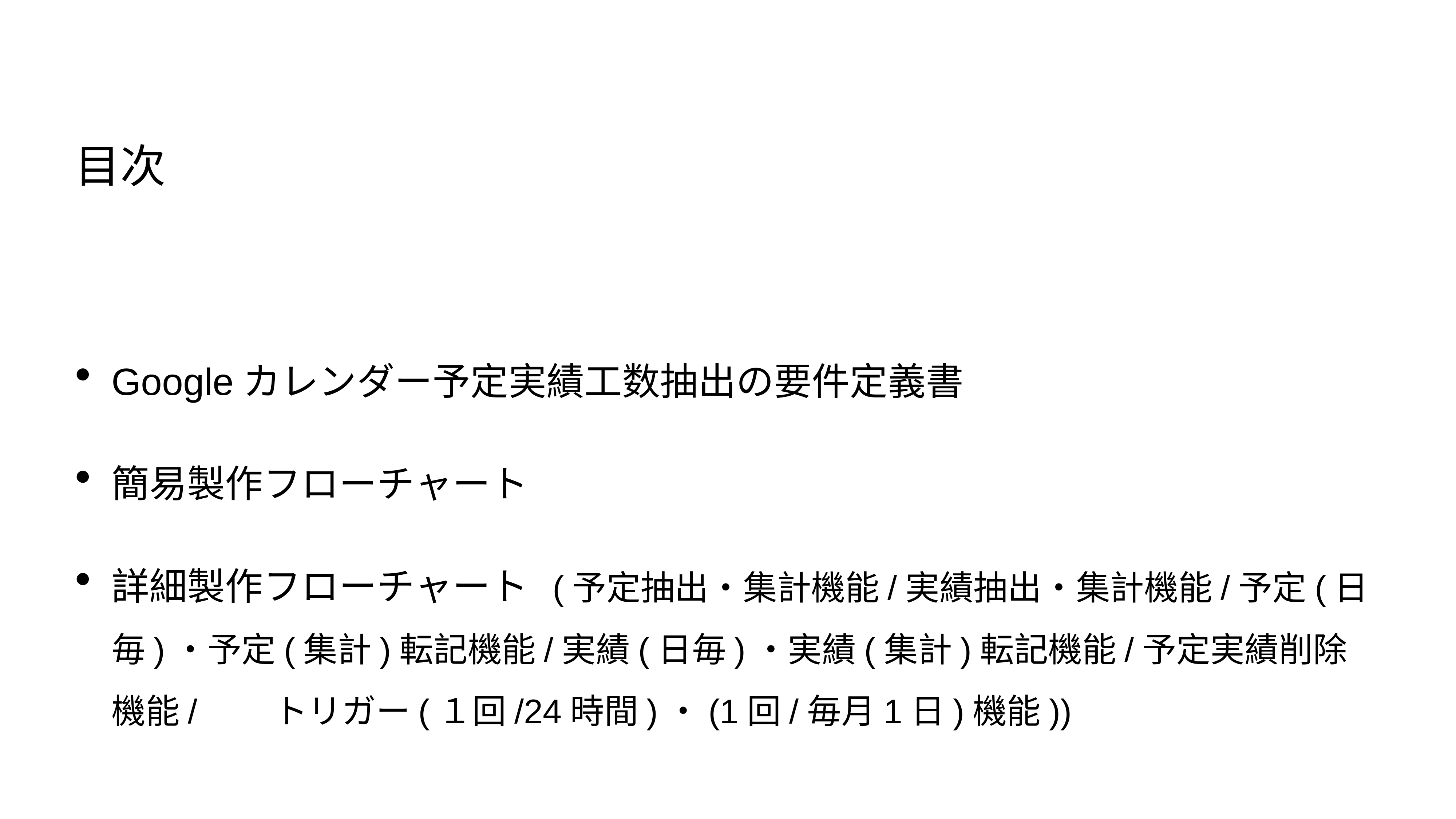

目次

Googleカレンダー予定実績工数抽出の要件定義書
簡易製作フローチャート
詳細製作フローチャート  (予定抽出・集計機能/実績抽出・集計機能/予定(日毎)・予定(集計)転記機能/実績(日毎)・実績(集計)転記機能/予定実績削除機能/　　トリガー(１回/24時間)・(1回/毎月1日)機能))